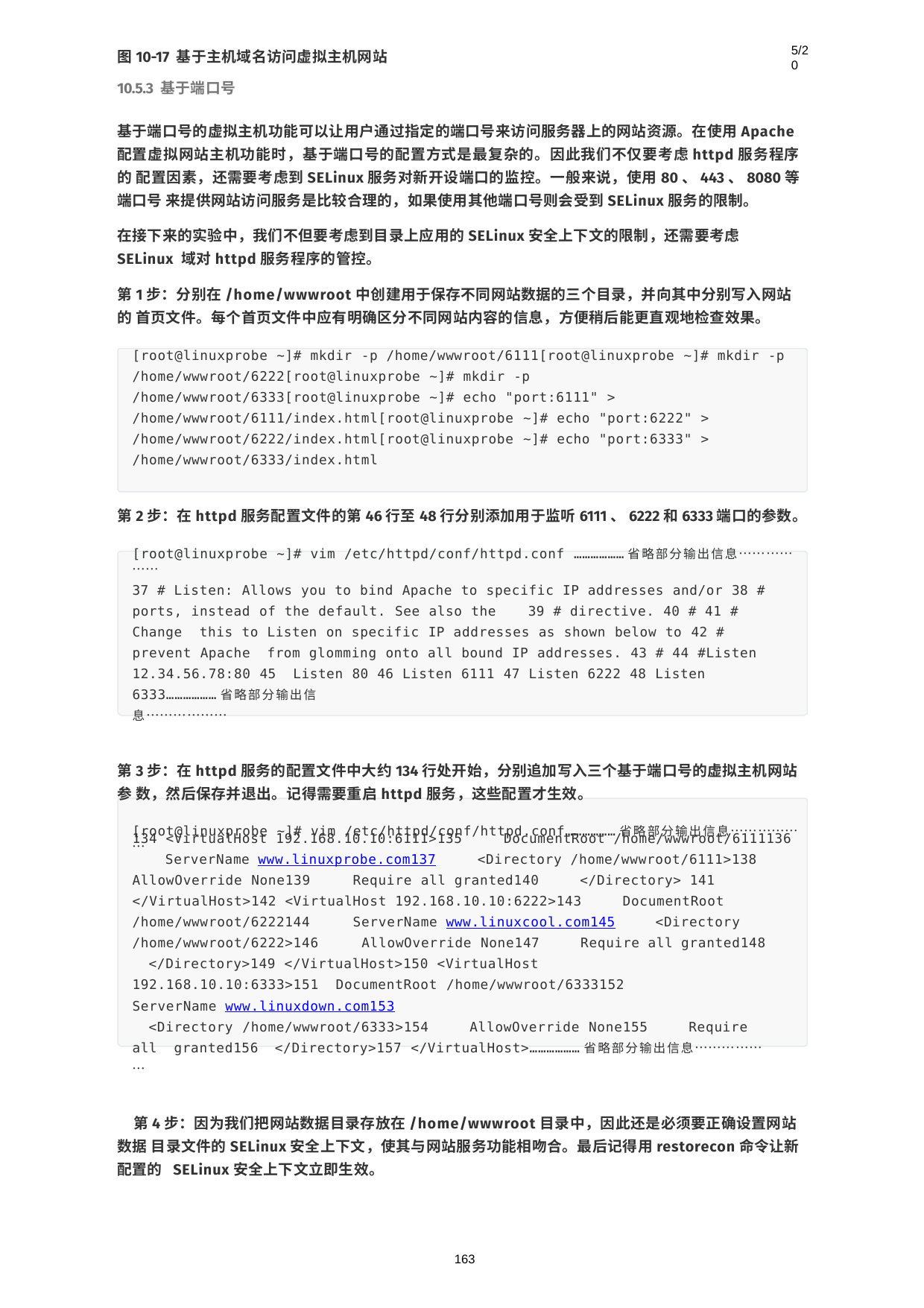

5/20
图10-17 基于主机域名访问虚拟主机网站

10.5.3 基于端口号
基于端口号的虚拟主机功能可以让用户通过指定的端口号来访问服务器上的网站资源。在使用Apache  配置虚拟网站主机功能时，基于端口号的配置方式是最复杂的。因此我们不仅要考虑httpd服务程序的 配置因素，还需要考虑到SELinux服务对新开设端口的监控。一般来说，使用80、443、8080等端口号 来提供网站访问服务是比较合理的，如果使用其他端口号则会受到SELinux服务的限制。
在接下来的实验中，我们不但要考虑到目录上应用的SELinux安全上下文的限制，还需要考虑SELinux 域对httpd服务程序的管控。
第1步：分别在/home/wwwroot中创建用于保存不同网站数据的三个目录，并向其中分别写入网站的 首页文件。每个首页文件中应有明确区分不同网站内容的信息，方便稍后能更直观地检查效果。

[root@linuxprobe ~]# mkdir -p /home/wwwroot/6111[root@linuxprobe ~]# mkdir -p
/home/wwwroot/6222[root@linuxprobe ~]# mkdir -p
/home/wwwroot/6333[root@linuxprobe ~]# echo "port:6111" >
/home/wwwroot/6111/index.html[root@linuxprobe ~]# echo "port:6222" >
/home/wwwroot/6222/index.html[root@linuxprobe ~]# echo "port:6333" >
/home/wwwroot/6333/index.html

第2步：在httpd服务配置文件的第46行至48行分别添加用于监听6111、6222和6333端口的参数。

[root@linuxprobe ~]# vim /etc/httpd/conf/httpd.conf ………………省略部分输出信息………………
37 # Listen: Allows you to bind Apache to specific IP addresses and/or 38 #  ports, instead of the default. See also the	39 # directive. 40 # 41 # Change  this to Listen on specific IP addresses as shown below to	42 # prevent Apache  from glomming onto all bound IP addresses. 43 # 44 #Listen 12.34.56.78:80 45  Listen 80 46 Listen 6111 47 Listen 6222 48 Listen 6333………………省略部分输出信
息………………

第3步：在httpd服务的配置文件中大约134行处开始，分别追加写入三个基于端口号的虚拟主机网站参 数，然后保存并退出。记得需要重启httpd服务，这些配置才生效。

[root@linuxprobe ~]# vim /etc/httpd/conf/httpd.conf………………省略部分输出信息………………

134 <VirtualHost 192.168.10.10:6111>135
ServerName www.linuxprobe.com137
DocumentRoot /home/wwwroot/6111136
<Directory /home/wwwroot/6111>138
AllowOverride None139	Require all granted140	</Directory> 141
DocumentRoot
<Directory
</VirtualHost>142 <VirtualHost 192.168.10.10:6222>143
/home/wwwroot/6222144	ServerName www.linuxcool.com145
/home/wwwroot/6222>146	AllowOverride None147	Require all granted148
</Directory>149 </VirtualHost>150 <VirtualHost 192.168.10.10:6333>151  DocumentRoot /home/wwwroot/6333152	ServerName www.linuxdown.com153
<Directory /home/wwwroot/6333>154	AllowOverride None155	Require all  granted156	</Directory>157 </VirtualHost>………………省略部分输出信息………………

第4步：因为我们把网站数据目录存放在/home/wwwroot目录中，因此还是必须要正确设置网站数据 目录文件的SELinux安全上下文，使其与网站服务功能相吻合。最后记得用restorecon命令让新配置的  SELinux安全上下文立即生效。
163